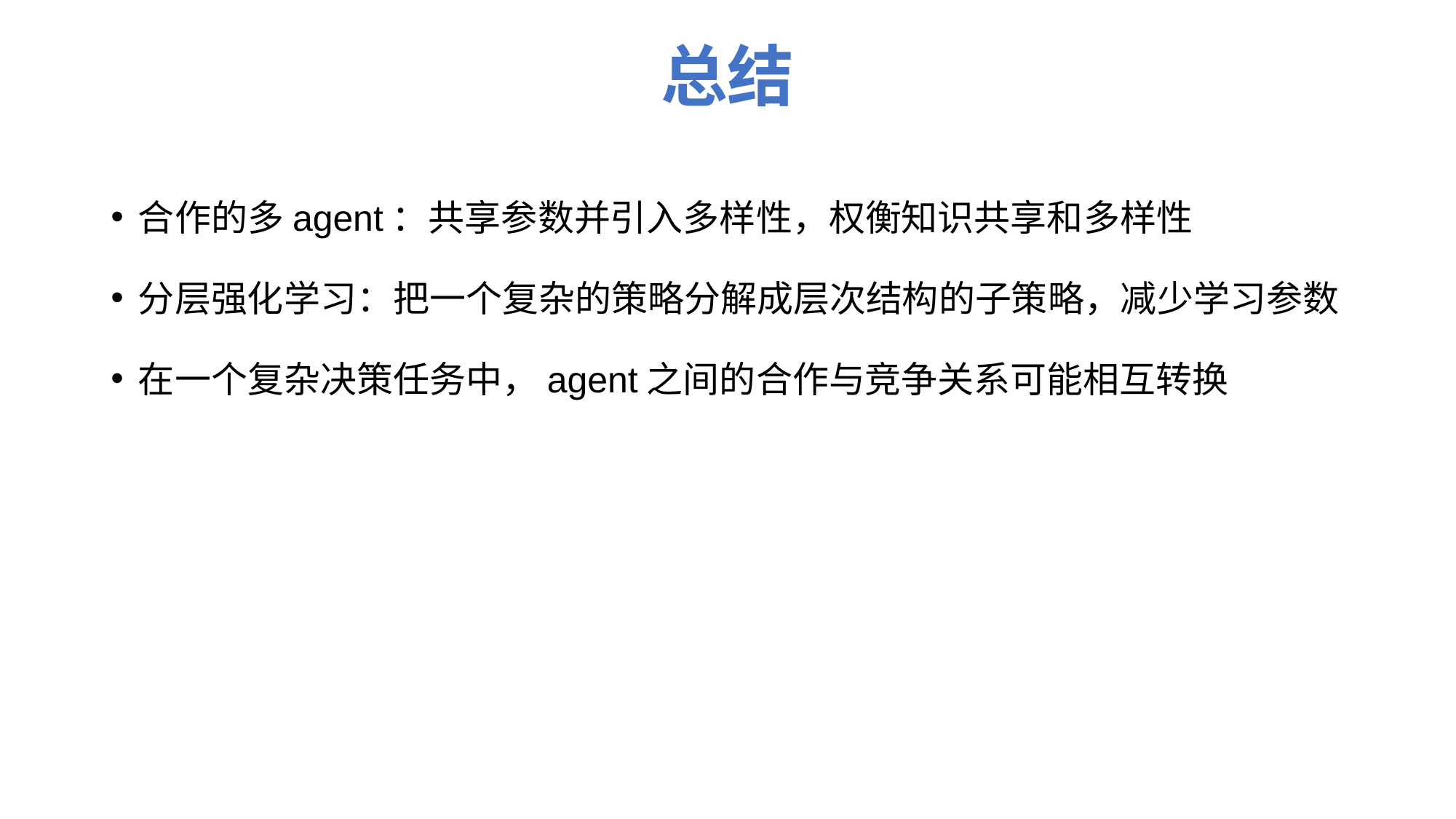

# 总结
合作的多agent：共享参数并引入多样性，权衡知识共享和多样性
分层强化学习：把一个复杂的策略分解成层次结构的子策略，减少学习参数
在一个复杂决策任务中，agent之间的合作与竞争关系可能相互转换